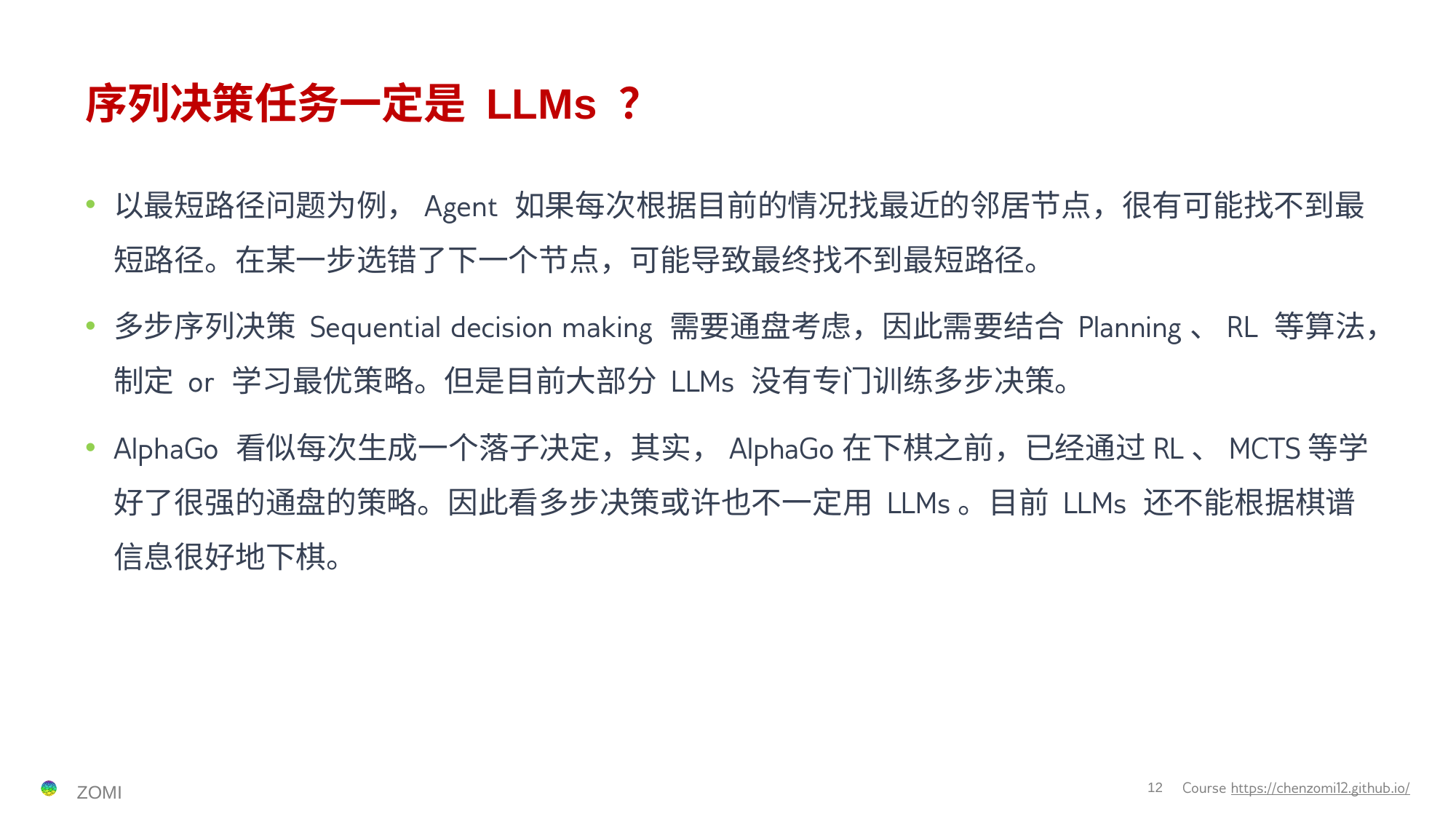

# 序列决策任务一定是 LLMs ？
以最短路径问题为例，Agent 如果每次根据目前的情况找最近的邻居节点，很有可能找不到最短路径。在某一步选错了下一个节点，可能导致最终找不到最短路径。
多步序列决策 Sequential decision making 需要通盘考虑，因此需要结合 Planning、RL 等算法，制定 or 学习最优策略。但是目前大部分 LLMs 没有专门训练多步决策。
AlphaGo 看似每次生成一个落子决定，其实，AlphaGo在下棋之前，已经通过RL、MCTS等学好了很强的通盘的策略。因此看多步决策或许也不一定用 LLMs。目前 LLMs 还不能根据棋谱信息很好地下棋。